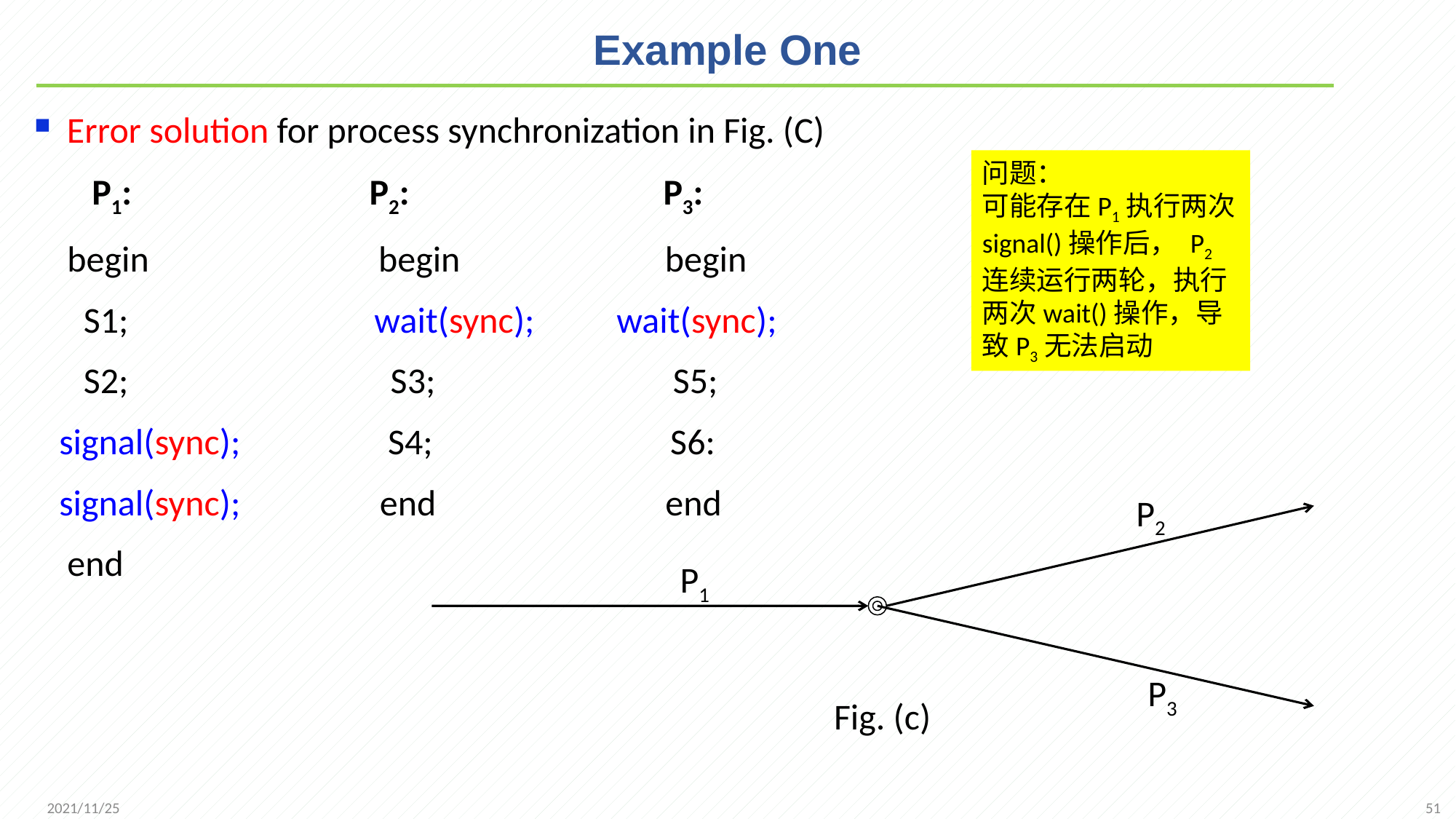

# Example One
Error solution for process synchronization in Fig. (C)
       P1:                             P2:                               P3:
    begin                            begin                         begin
      S1;                              wait(sync);          wait(sync);
      S2;                                S3;                             S5;
   signal(sync);                  S4;                             S6:
   signal(sync);                 end                            end
    end

问题：
可能存在P1执行两次signal()操作后， P2连续运行两轮，执行两次wait()操作，导致P3无法启动
P2

P1

P3
Fig. (c)
51
2021/11/25